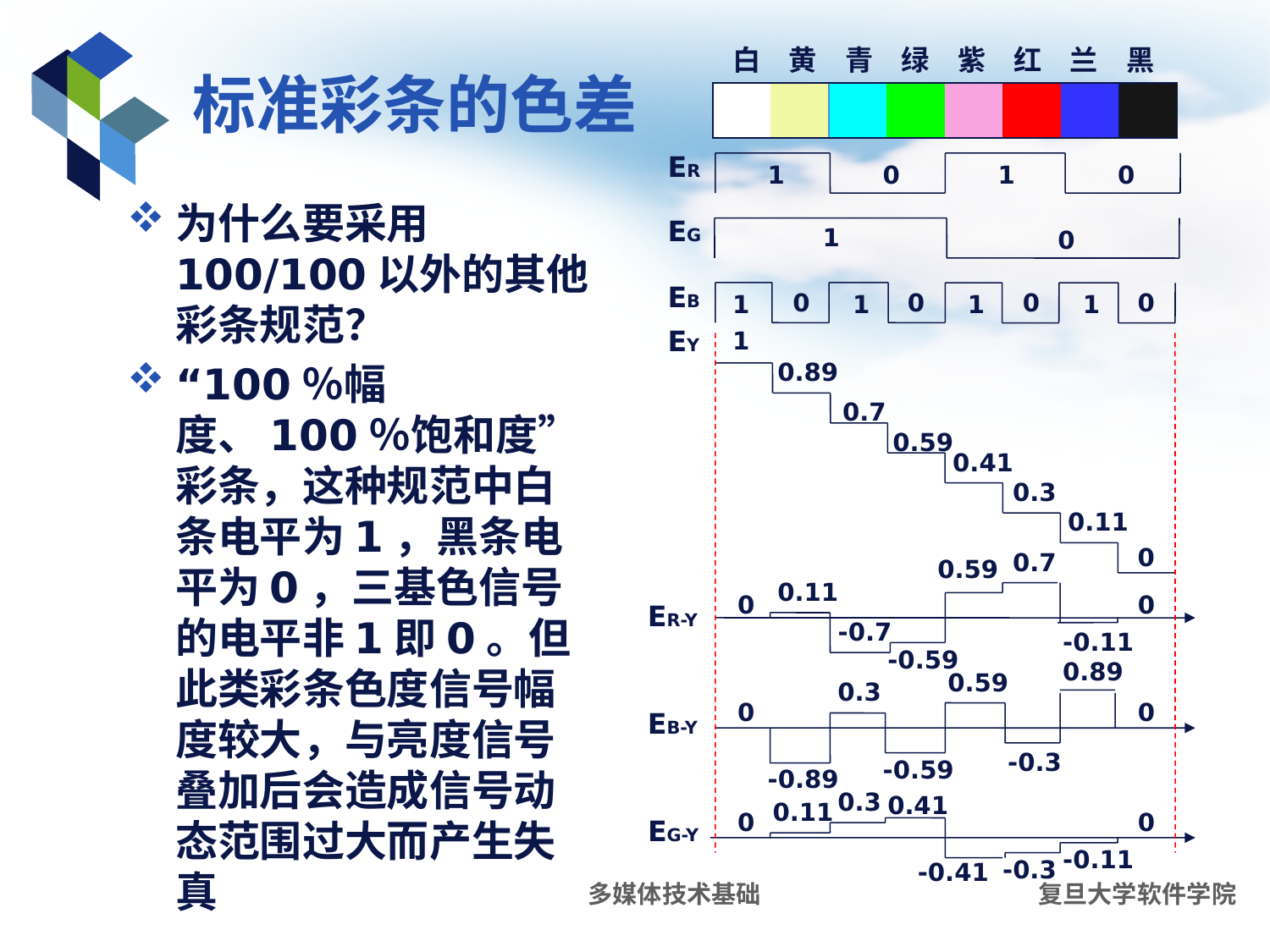

白　黄　青　绿　紫　红　兰　黑

ER

1
0
1
0
EG
1

0
EB
0
0
0
0

1
1
1
1
EY
1
0.89

0.7

0.59

0.41

0.3

0.11

0

# 标准彩条的色差
为什么要采用100/100以外的其他彩条规范？
“100％幅度、100％饱和度”彩条，这种规范中白条电平为1，黑条电平为0，三基色信号的电平非1即0。但此类彩条色度信号幅度较大，与亮度信号叠加后会造成信号动态范围过大而产生失真

0.7
0.59
0.11
0

0
ER-Y

-0.7

-0.11

-0.59

0.89
0.59
0.3
0
0

EB-Y

-0.3

-0.59

-0.89

0.3
0.41
0.11
0
0
EG-Y

-0.11

-0.3
-0.41

多媒体技术基础